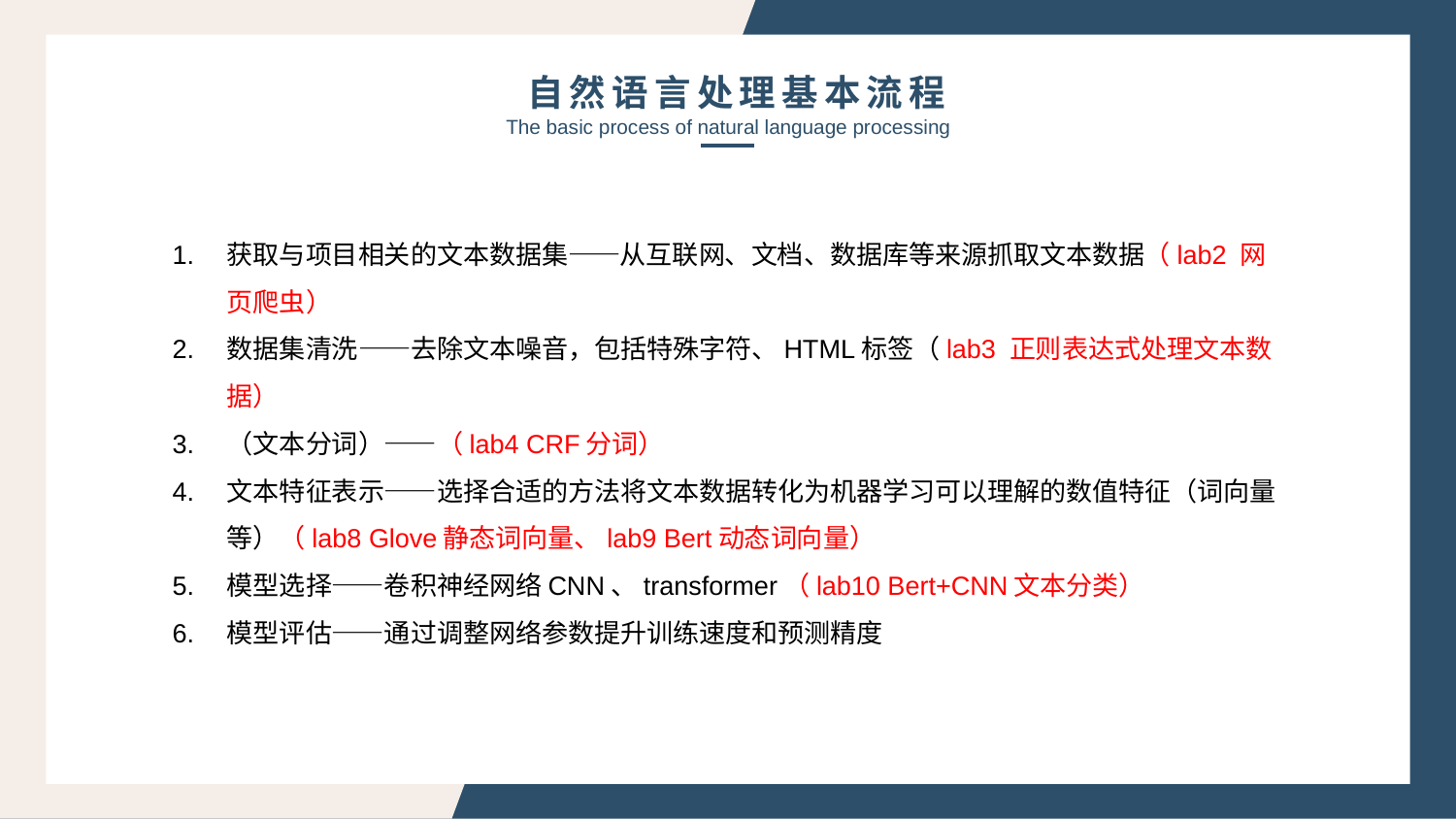

自然语言处理基本流程
The basic process of natural language processing
获取与项目相关的文本数据集——从互联网、文档、数据库等来源抓取文本数据（lab2 网页爬虫）
数据集清洗——去除文本噪音，包括特殊字符、HTML标签（lab3 正则表达式处理文本数据）
（文本分词）——（lab4 CRF分词）
文本特征表示——选择合适的方法将文本数据转化为机器学习可以理解的数值特征（词向量等）（lab8 Glove静态词向量、lab9 Bert动态词向量）
模型选择——卷积神经网络CNN、transformer（lab10 Bert+CNN文本分类）
模型评估——通过调整网络参数提升训练速度和预测精度